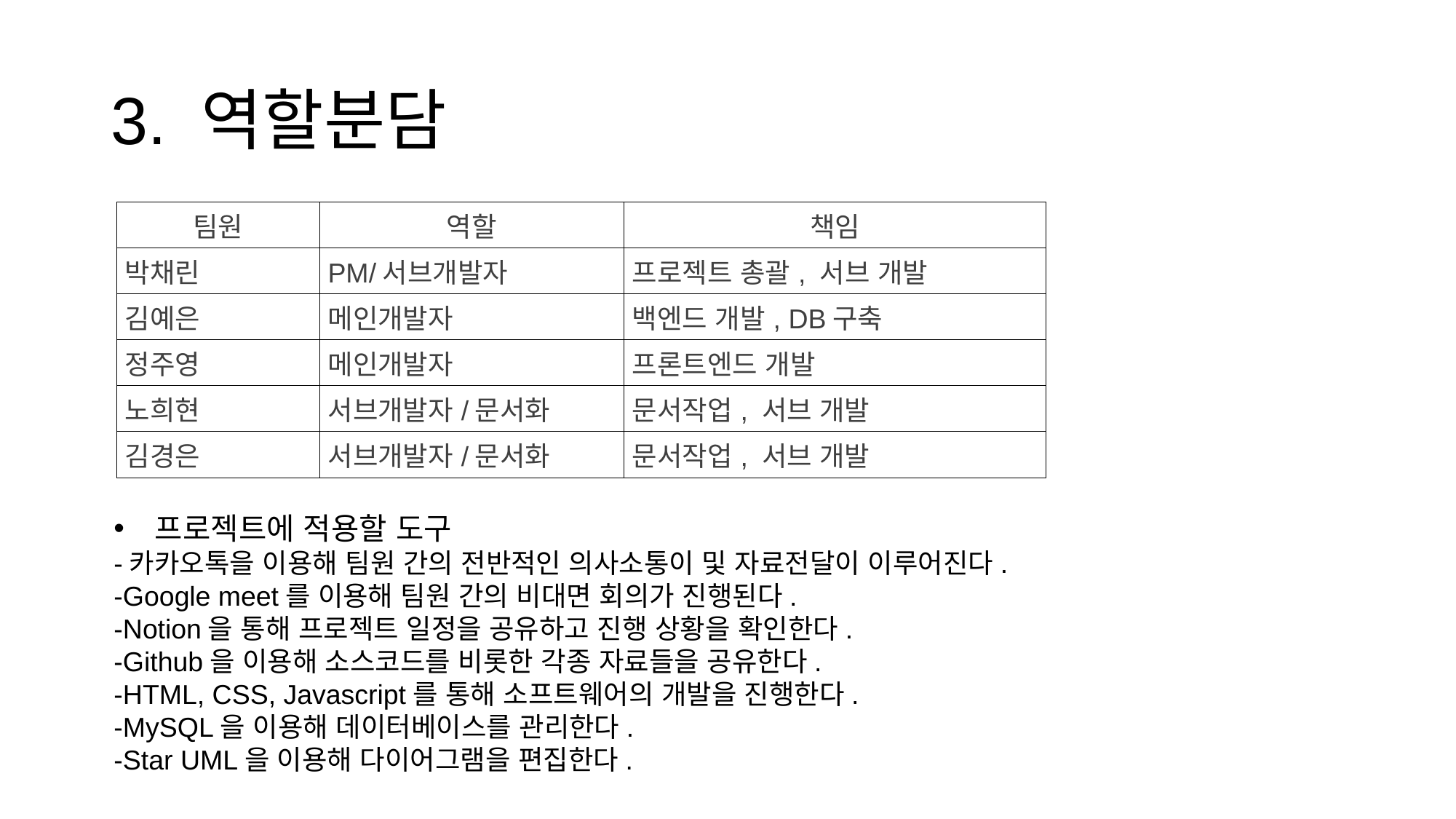

# 3. 역할분담
| 팀원 | 역할 | 책임 |
| --- | --- | --- |
| 박채린 | PM/서브개발자 | 프로젝트 총괄, 서브 개발 |
| 김예은 | 메인개발자 | 백엔드 개발, DB구축 |
| 정주영 | 메인개발자 | 프론트엔드 개발 |
| 노희현 | 서브개발자/문서화 | 문서작업, 서브 개발 |
| 김경은 | 서브개발자/문서화 | 문서작업, 서브 개발 |
프로젝트에 적용할 도구
-카카오톡을 이용해 팀원 간의 전반적인 의사소통이 및 자료전달이 이루어진다.
-Google meet를 이용해 팀원 간의 비대면 회의가 진행된다.
-Notion을 통해 프로젝트 일정을 공유하고 진행 상황을 확인한다.
-Github을 이용해 소스코드를 비롯한 각종 자료들을 공유한다.
-HTML, CSS, Javascript를 통해 소프트웨어의 개발을 진행한다.
-MySQL을 이용해 데이터베이스를 관리한다.
-Star UML을 이용해 다이어그램을 편집한다.